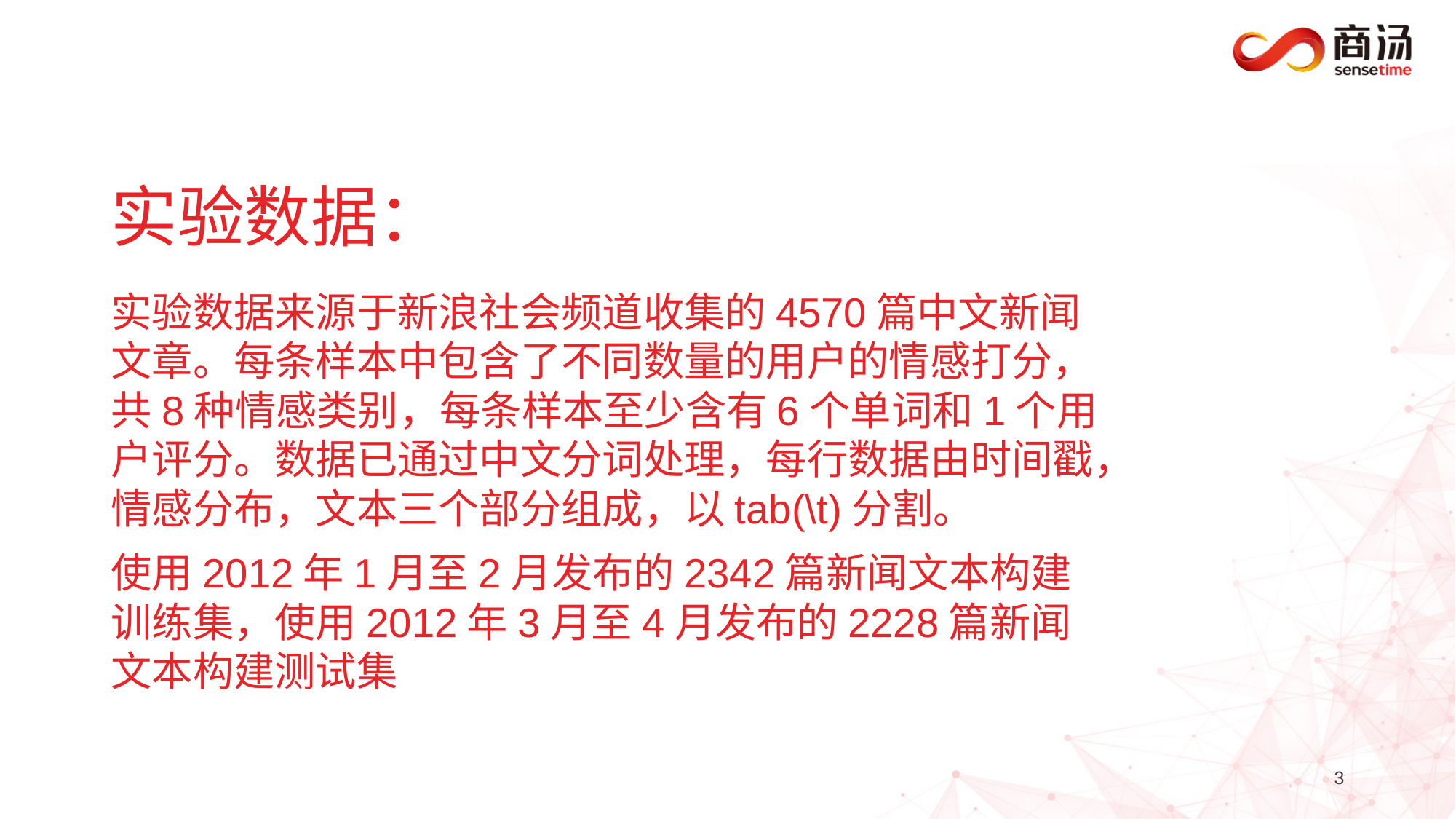

# 实验数据：
实验数据来源于新浪社会频道收集的4570篇中文新闻文章。每条样本中包含了不同数量的用户的情感打分，共8种情感类别，每条样本至少含有6个单词和1个用户评分。数据已通过中文分词处理，每行数据由时间戳，情感分布，文本三个部分组成，以tab(\t)分割。
使用2012年1月至2月发布的2342篇新闻文本构建训练集，使用2012年3月至4月发布的2228篇新闻文本构建测试集
3